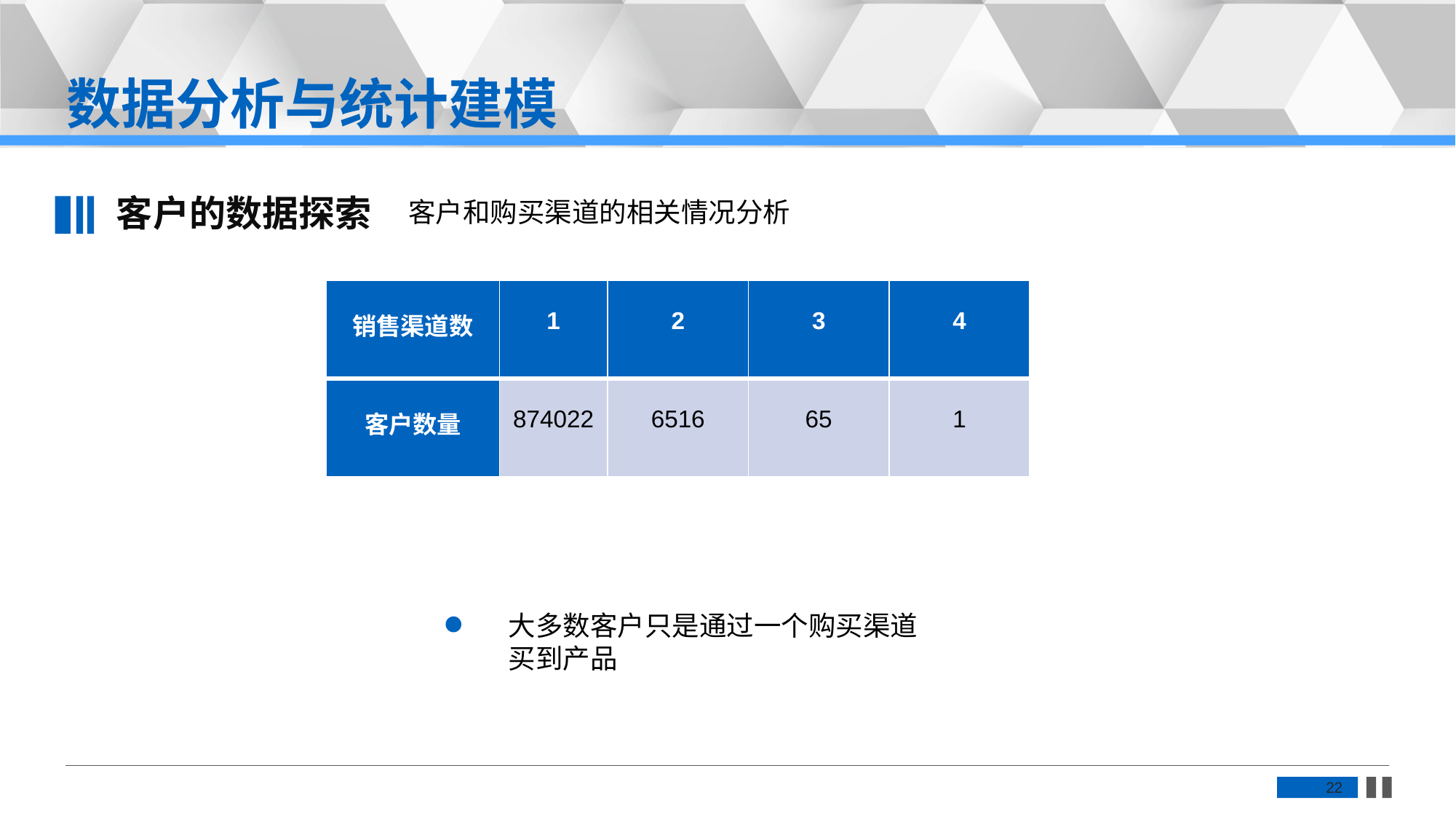

数据分析与统计建模
客户的数据探索
客户和购买渠道的相关情况分析

| 销售渠道数 | 1 | 2 | 3 | 4 |
| --- | --- | --- | --- | --- |
| 客户数量 | 874022 | 6516 | 65 | 1 |
大多数客户只是通过一个购买渠道买到产品

22